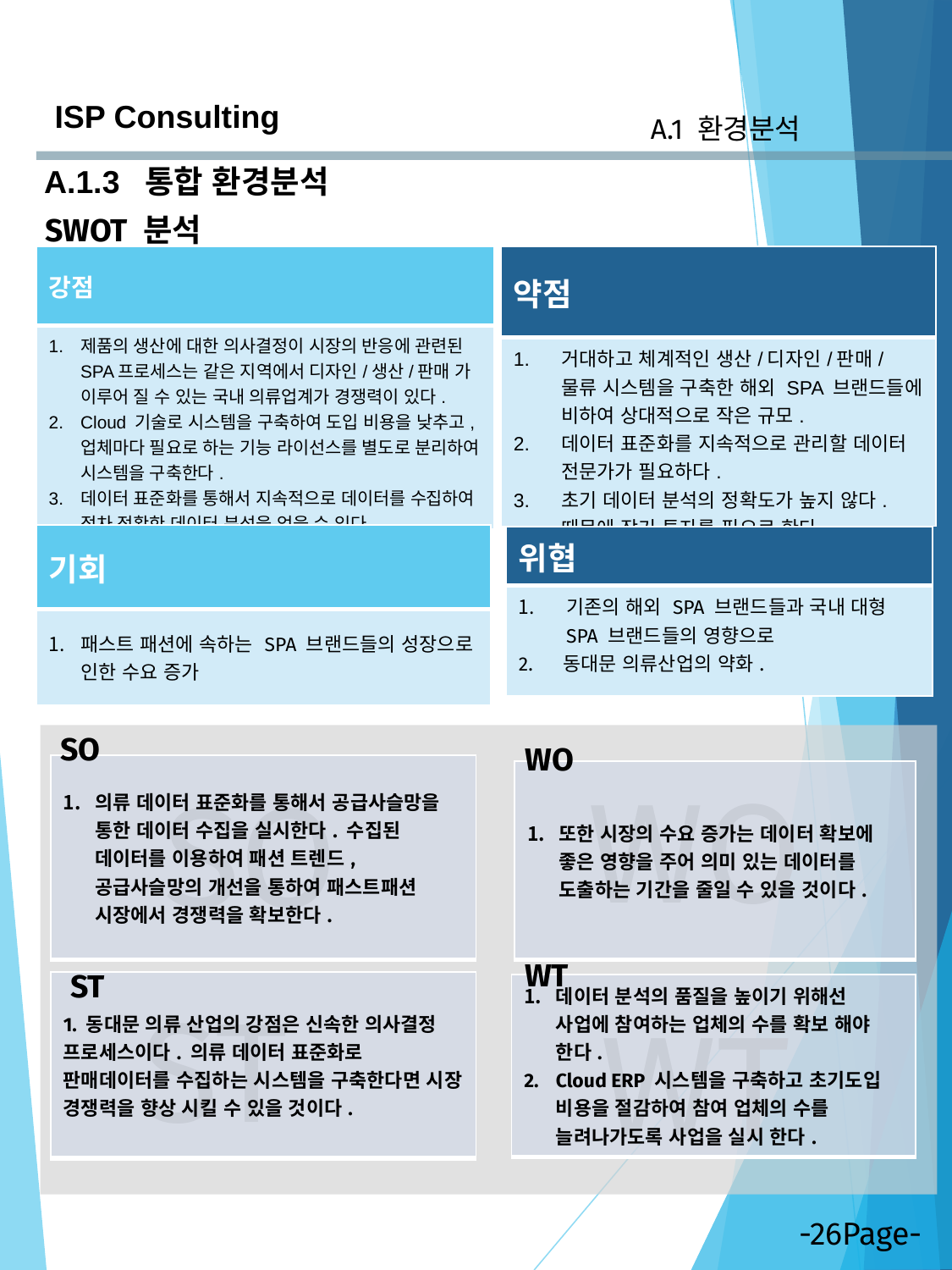

ISP Consulting
A.1 환경분석
A.1.3  통합 환경분석
SWOT 분석
| 강점 |
| --- |
| 제품의 생산에 대한 의사결정이 시장의 반응에 관련된 SPA프로세스는 같은 지역에서 디자인/생산/판매 가 이루어 질 수 있는 국내 의류업계가 경쟁력이 있다. Cloud 기술로 시스템을 구축하여 도입 비용을 낮추고, 업체마다 필요로 하는 기능 라이선스를 별도로 분리하여 시스템을 구축한다. 데이터 표준화를 통해서 지속적으로 데이터를 수집하여 점차 정확한 데이터 분석을 얻을 수 있다. |
| 약점 |
| --- |
| 거대하고 체계적인 생산/디자인/판매/물류 시스템을 구축한 해외 SPA 브랜드들에 비하여 상대적으로 작은 규모. 데이터 표준화를 지속적으로 관리할 데이터 전문가가 필요하다. 초기 데이터 분석의 정확도가 높지 않다. 때문에 장기 투자를 필요로 한다. |
| 기회 |
| --- |
| 패스트 패션에 속하는 SPA 브랜드들의 성장으로 인한 수요 증가 |
| 위협 |
| --- |
| 기존의 해외 SPA 브랜드들과 국내 대형 SPA 브랜드들의 영향으로 2. 동대문 의류산업의 약화. |
SO

WO
| 의류 데이터 표준화를 통해서 공급사슬망을 통한 데이터 수집을 실시한다. 수집된 데이터를 이용하여 패션 트렌드, 공급사슬망의 개선을 통하여 패스트패션 시장에서 경쟁력을 확보한다. |
| --- |
WO
SO
| 또한 시장의 수요 증가는 데이터 확보에 좋은 영향을 주어 의미 있는 데이터를 도출하는 기간을 줄일 수 있을 것이다. |
| --- |
WT
ST
| 1. 동대문 의류 산업의 강점은 신속한 의사결정 프로세스이다. 의류 데이터 표준화로 판매데이터를 수집하는 시스템을 구축한다면 시장 경쟁력을 향상 시킬 수 있을 것이다. |
| --- |
| 데이터 분석의 품질을 높이기 위해선 사업에 참여하는 업체의 수를 확보 해야 한다. Cloud ERP 시스템을 구축하고 초기도입 비용을 절감하여 참여 업체의 수를 늘려나가도록 사업을 실시 한다. |
| --- |
ST
WT
-26Page-